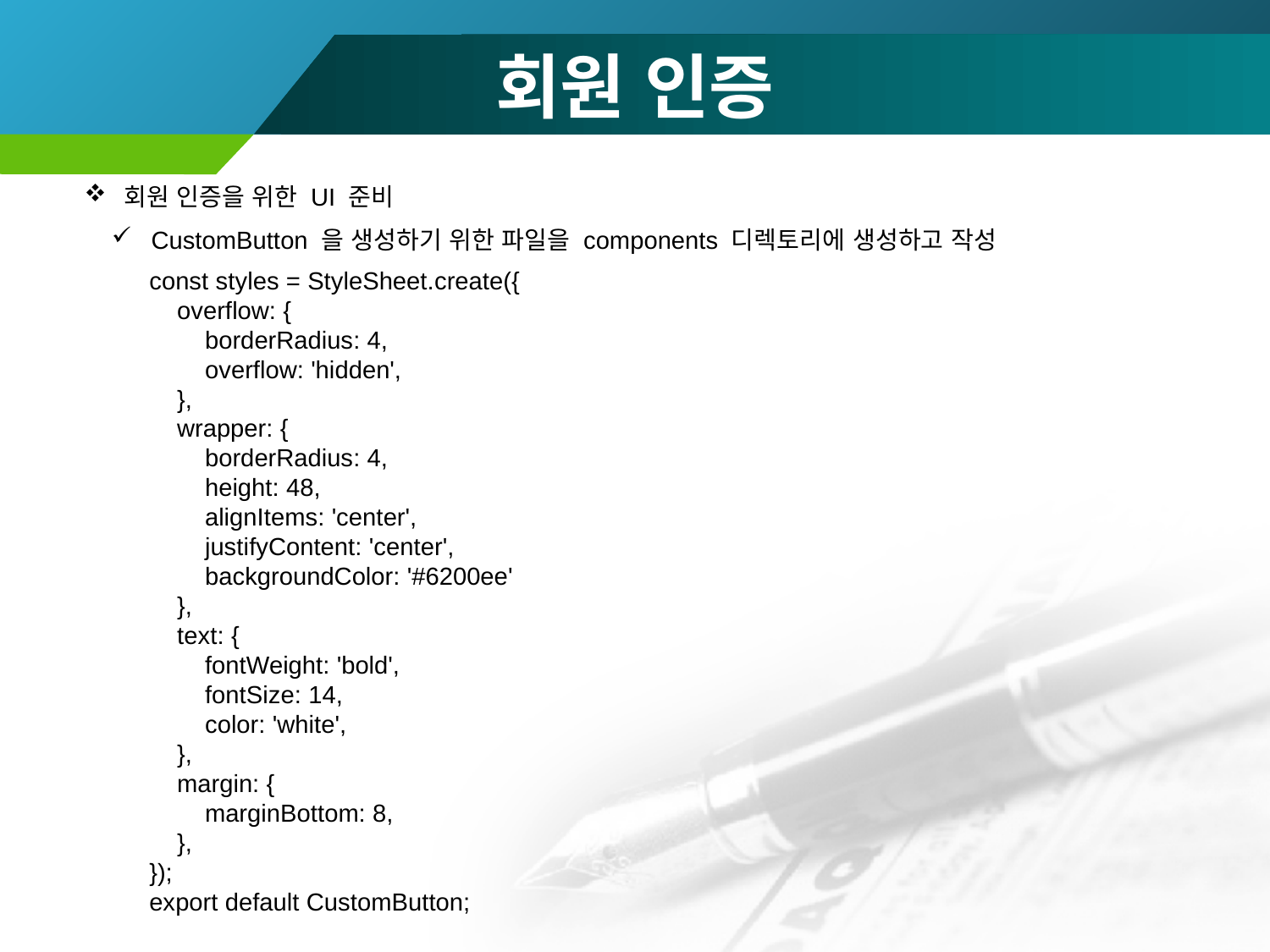

# 회원 인증
회원 인증을 위한 UI 준비
CustomButton 을 생성하기 위한 파일을 components 디렉토리에 생성하고 작성
const styles = StyleSheet.create({
    overflow: {
        borderRadius: 4,
        overflow: 'hidden',
    },
    wrapper: {
        borderRadius: 4,
        height: 48,
        alignItems: 'center',
        justifyContent: 'center',
        backgroundColor: '#6200ee'
    },
    text: {
        fontWeight: 'bold',
        fontSize: 14,
        color: 'white',
    },
    margin: {
        marginBottom: 8,
    },
});
export default CustomButton;